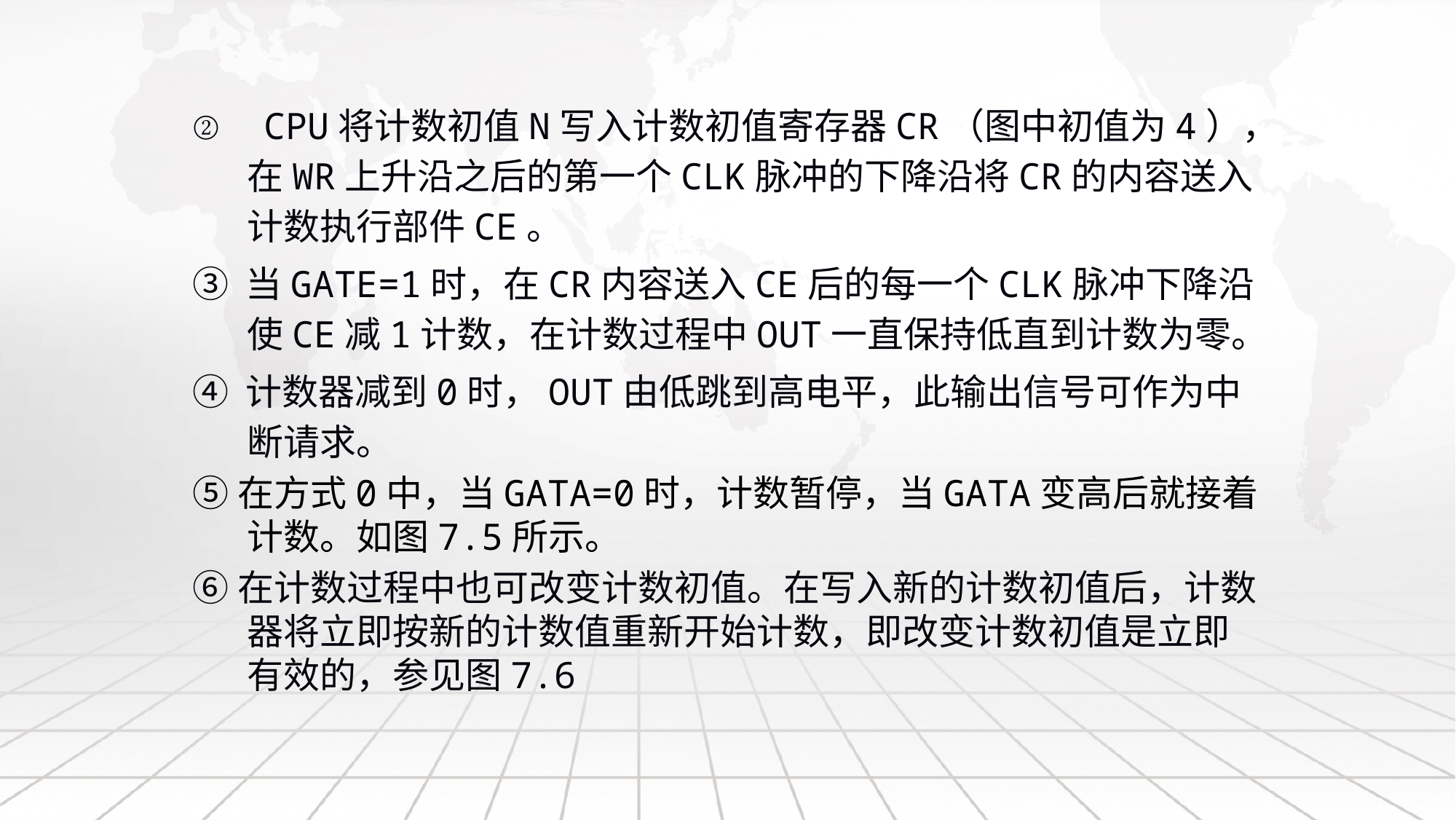

②  CPU将计数初值N写入计数初值寄存器CR（图中初值为4），在WR上升沿之后的第一个CLK脉冲的下降沿将CR的内容送入计数执行部件CE。
③ 当GATE=1时，在CR内容送入CE后的每一个CLK脉冲下降沿使CE减1计数，在计数过程中OUT一直保持低直到计数为零。
④ 计数器减到0时，OUT由低跳到高电平，此输出信号可作为中断请求。
⑤在方式0中，当GATA=0时，计数暂停，当GATA变高后就接着计数。如图7.5所示。
⑥在计数过程中也可改变计数初值。在写入新的计数初值后，计数器将立即按新的计数值重新开始计数，即改变计数初值是立即有效的，参见图7.6